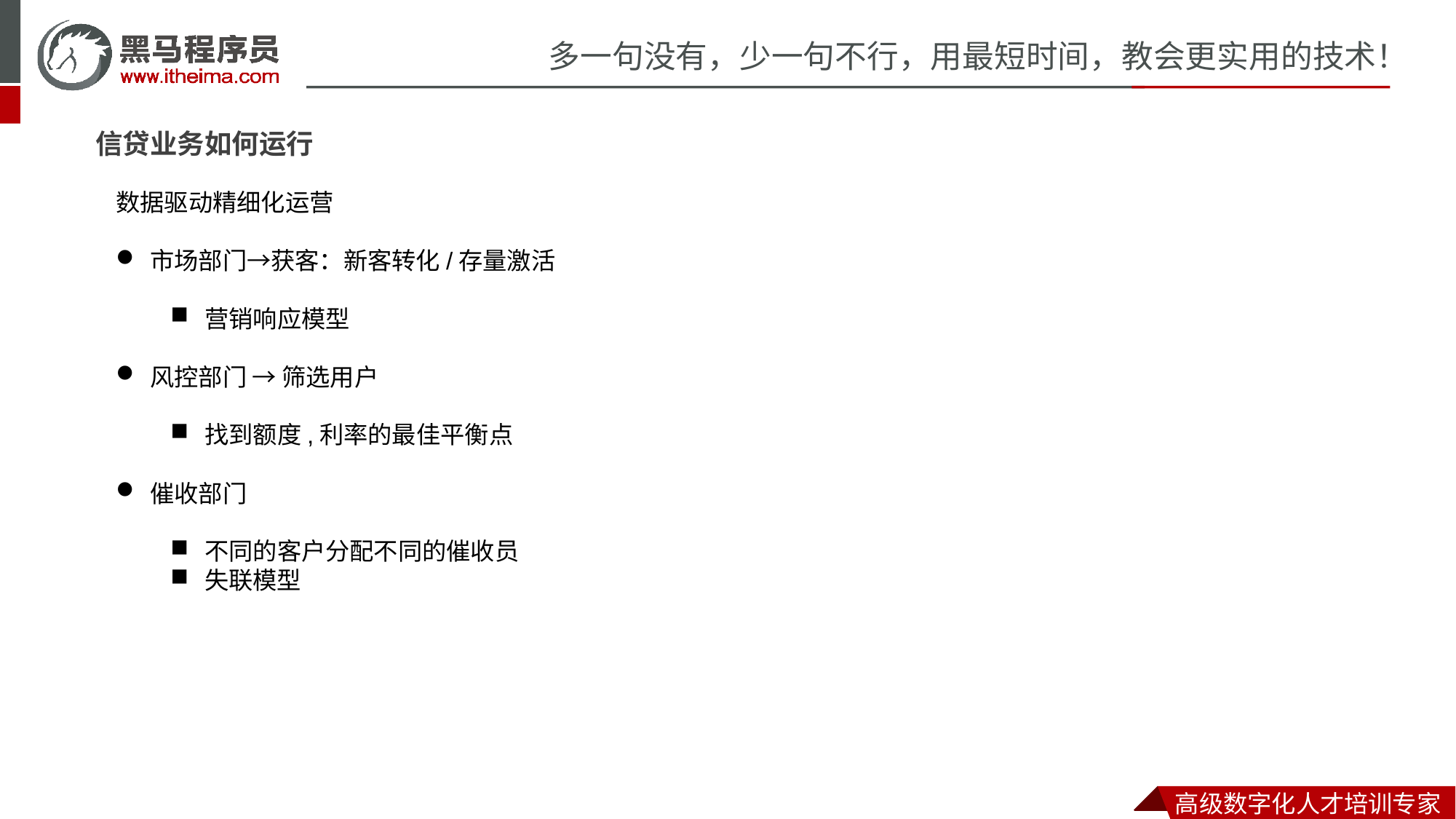

信贷业务如何运行
数据驱动精细化运营

市场部门→获客：新客转化/存量激活

营销响应模型

风控部门 → 筛选用户

找到额度,利率的最佳平衡点

催收部门

不同的客户分配不同的催收员
失联模型